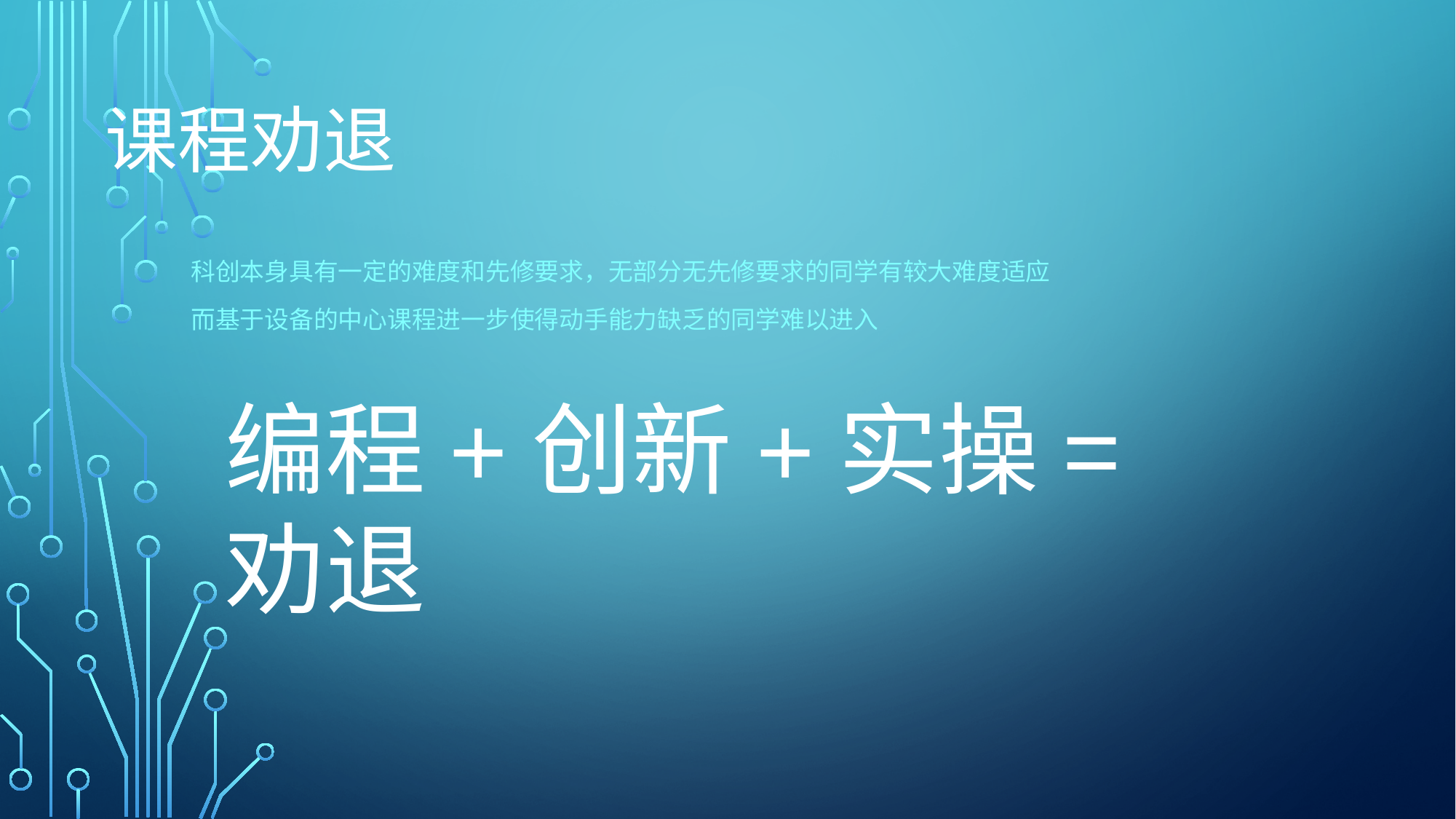

# 课程劝退
科创本身具有一定的难度和先修要求，无部分无先修要求的同学有较大难度适应
而基于设备的中心课程进一步使得动手能力缺乏的同学难以进入
编程+创新+实操=劝退